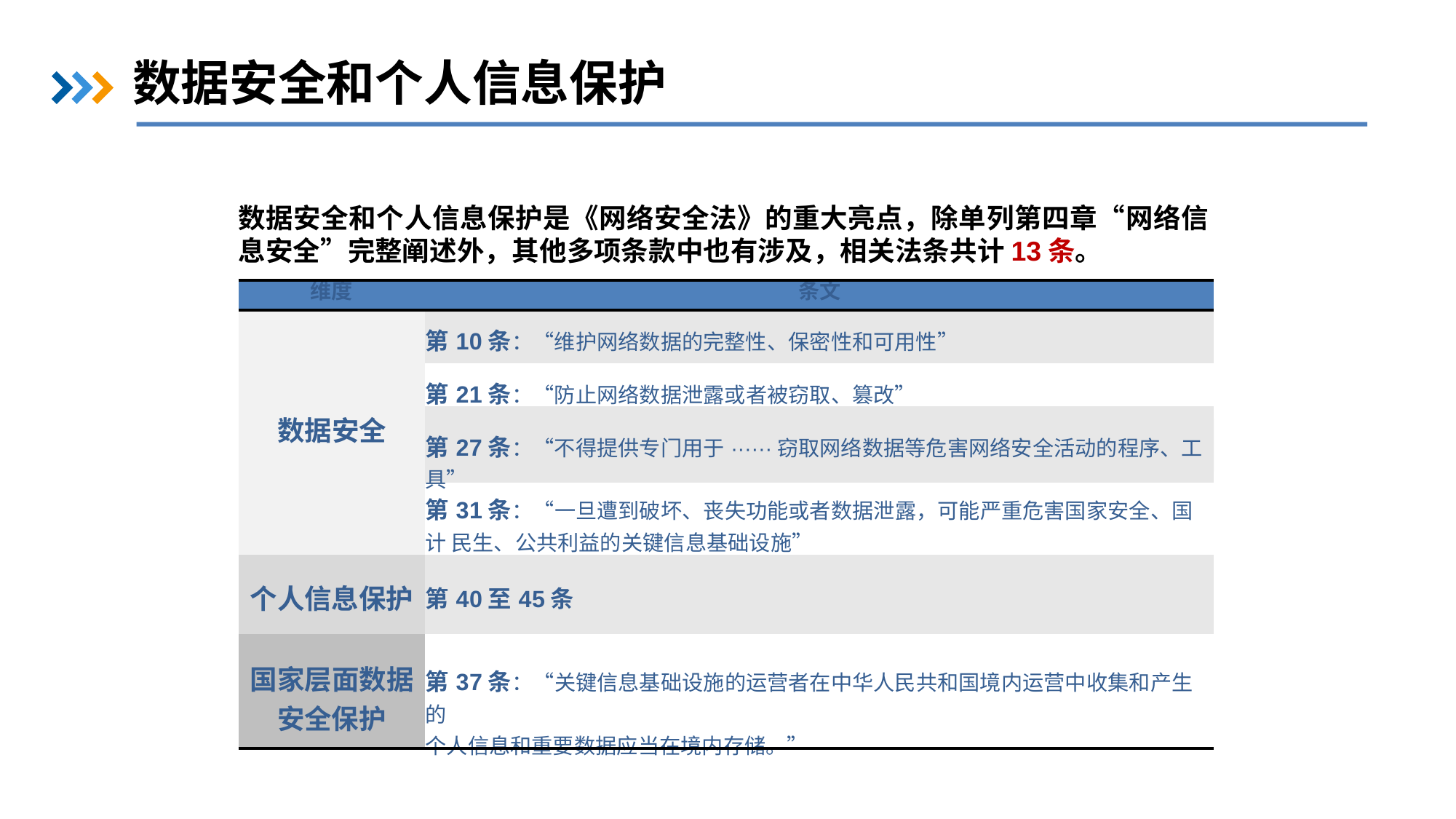

数据安全和个人信息保护
数据安全和个人信息保护是《网络安全法》的重大亮点，除单列第四章“网络信
息安全”完整阐述外，其他多项条款中也有涉及，相关法条共计13条。
| 维度 | 条文 |
| --- | --- |
|  | 第10条：“维护网络数据的完整性、保密性和可用性” |
|  | 第21条：“防止网络数据泄露或者被窃取、篡改” |
| 数据安全 | 第27条：“不得提供专门用于······窃取网络数据等危害网络安全活动的程序、工具” |
|  | 第31条：“一旦遭到破坏、丧失功能或者数据泄露，可能严重危害国家安全、国计 民生、公共利益的关键信息基础设施” |
| 个人信息保护 | 第40至45条 |
| 国家层面数据 安全保护 | 第37条：“关键信息基础设施的运营者在中华人民共和国境内运营中收集和产生的 个人信息和重要数据应当在境内存储。” |